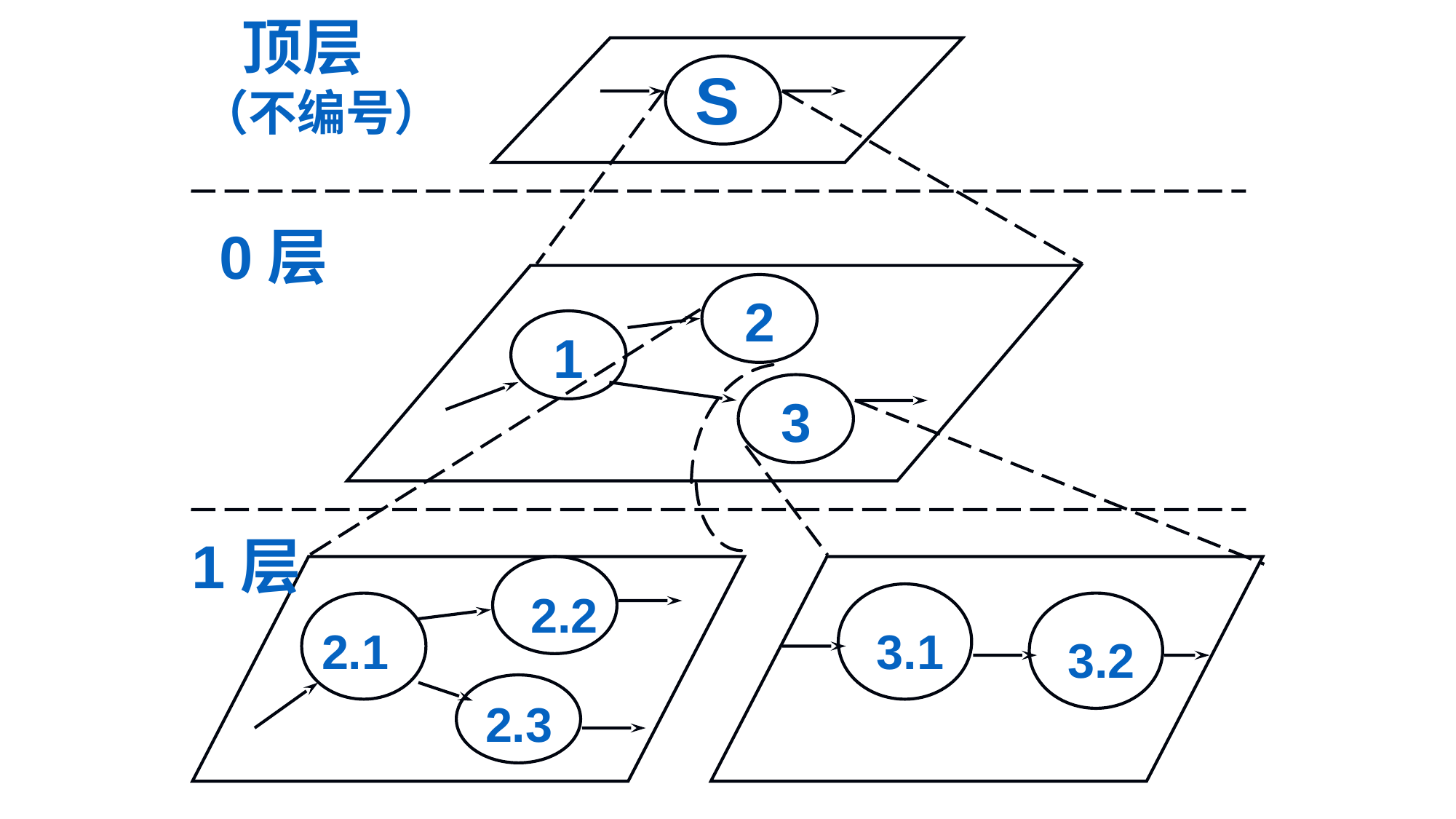

顶层
（不编号）

S

0层

2

1

3

1层

2.2

2.1
3.1
3.2

2.3